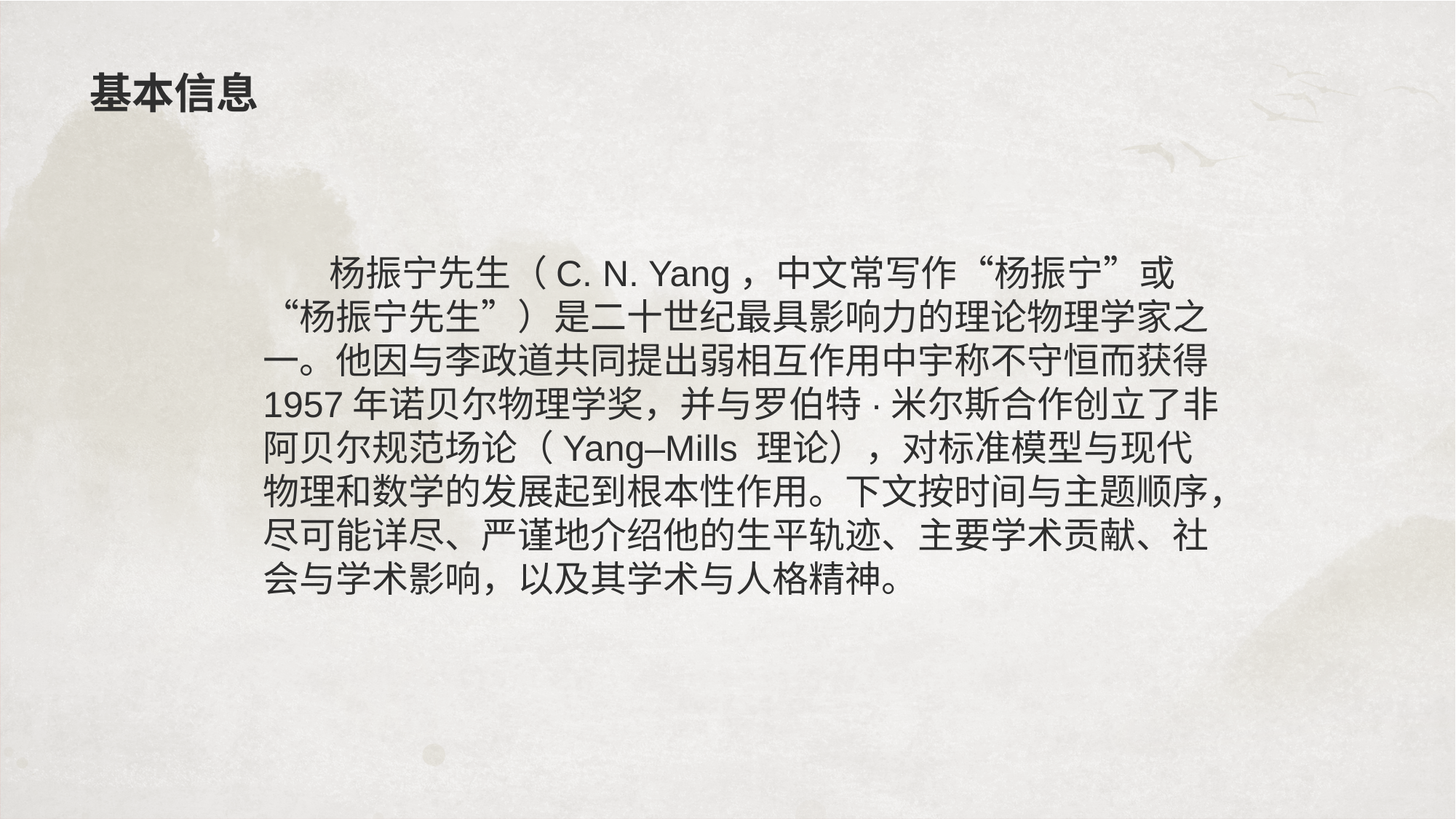

# 基本信息
       杨振宁先生（C. N. Yang，中文常写作“杨振宁”或“杨振宁先生”）是二十世纪最具影响力的理论物理学家之一。他因与李政道共同提出弱相互作用中宇称不守恒而获得1957年诺贝尔物理学奖，并与罗伯特·米尔斯合作创立了非阿贝尔规范场论（Yang–Mills 理论），对标准模型与现代物理和数学的发展起到根本性作用。下文按时间与主题顺序，尽可能详尽、严谨地介绍他的生平轨迹、主要学术贡献、社会与学术影响，以及其学术与人格精神。